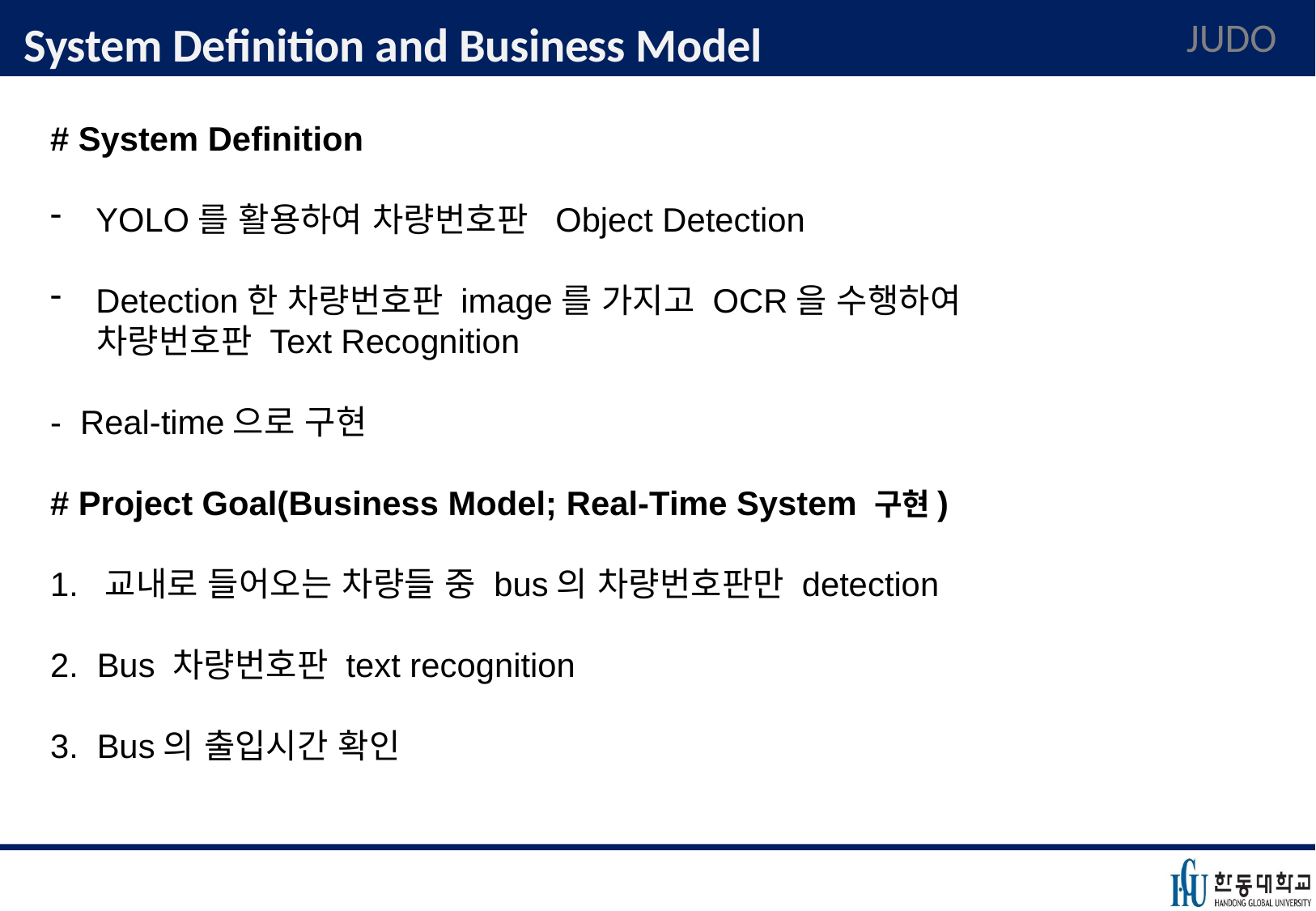

# System Definition and Business Model
JUDO
# System Definition

YOLO를 활용하여 차량번호판  Object Detection

Detection한 차량번호판 image를 가지고 OCR을 수행하여
    차량번호판 Text Recognition

-  Real-time으로 구현

# Project Goal(Business Model; Real-Time System 구현)

1.  교내로 들어오는 차량들 중 bus의 차량번호판만 detection

2.  Bus 차량번호판 text recognition

3.  Bus의 출입시간 확인